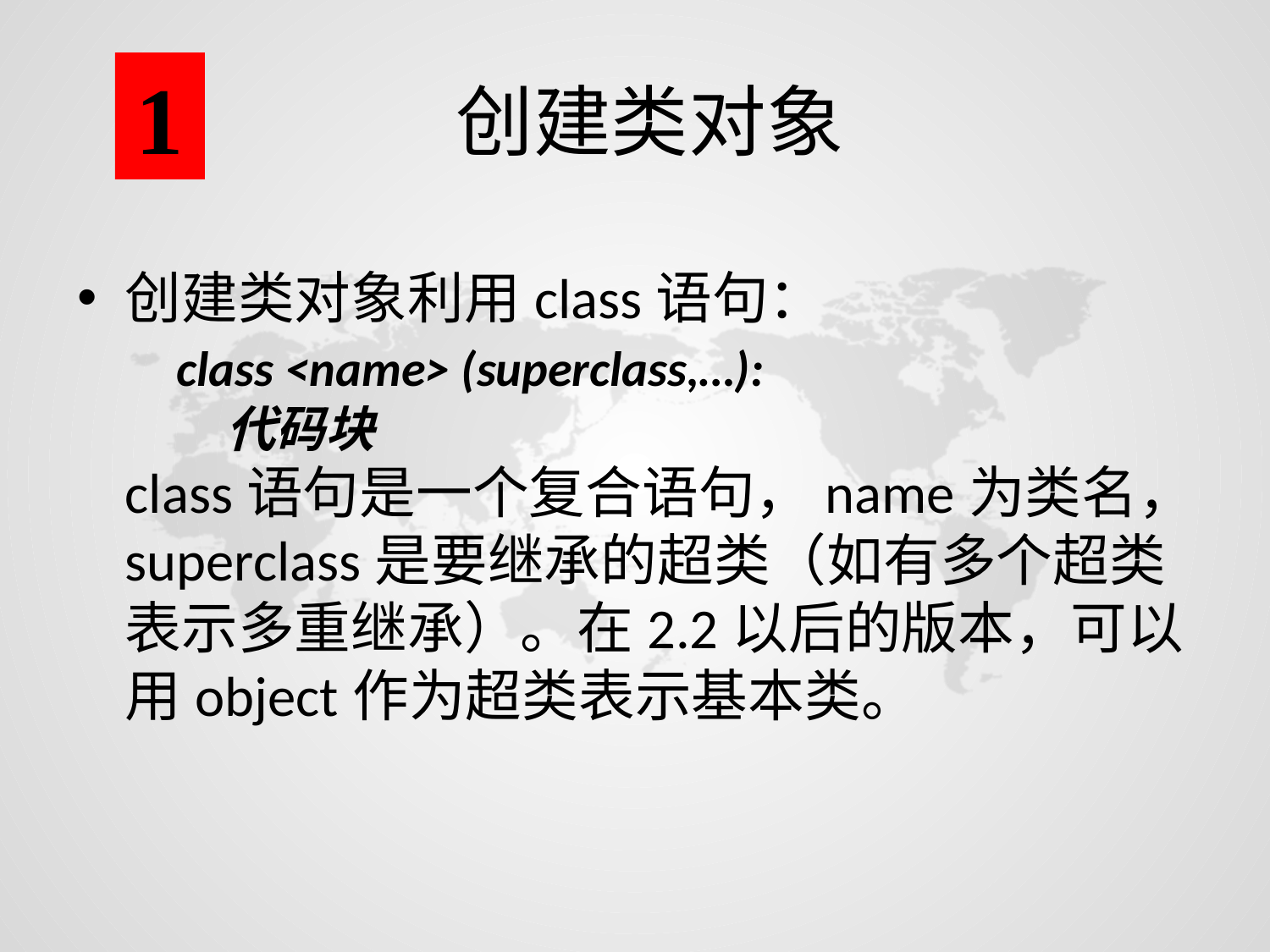

1
# 创建类对象
创建类对象利用class语句：
   class <name> (superclass,…):
        代码块
class语句是一个复合语句，name为类名，superclass是要继承的超类（如有多个超类表示多重继承）。在2.2以后的版本，可以用object作为超类表示基本类。